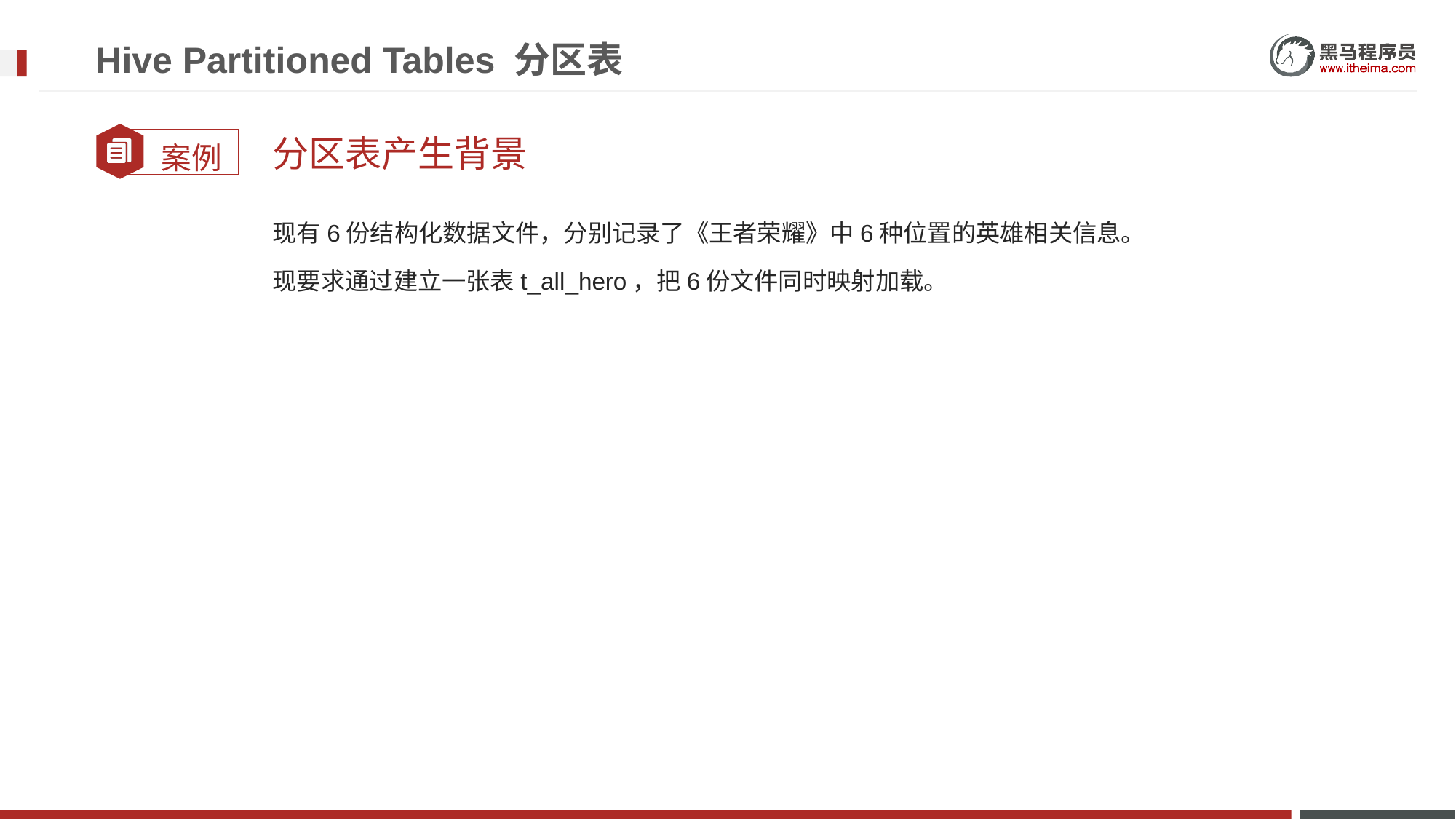

# Hive Partitioned Tables 分区表
分区表产生背景
现有6份结构化数据文件，分别记录了《王者荣耀》中6种位置的英雄相关信息。
现要求通过建立一张表t_all_hero，把6份文件同时映射加载。